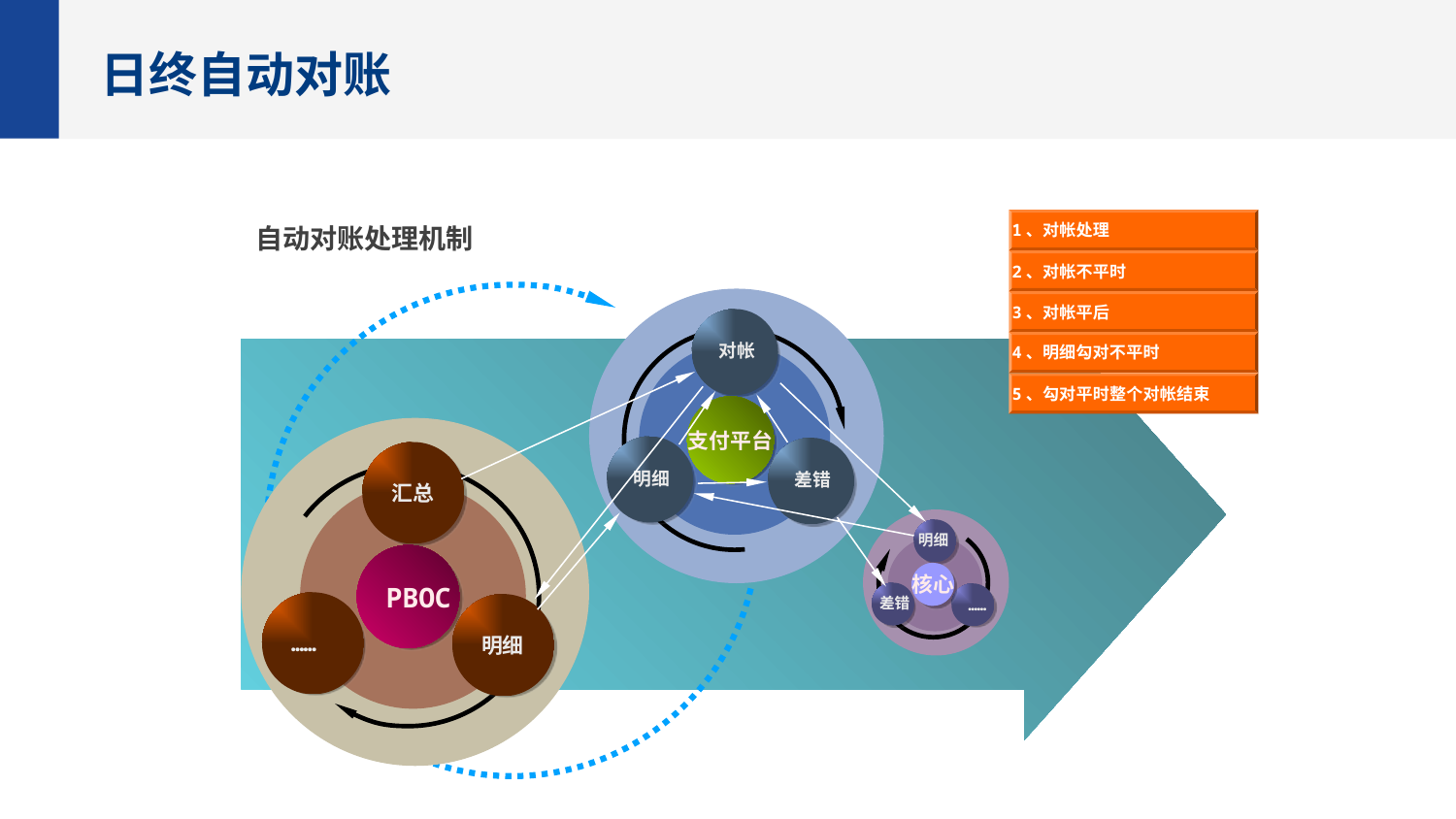

日终自动对账
1、对帐处理
自动对账处理机制
2、对帐不平时

3、对帐平后
对帐
4、明细勾对不平时

5、勾对平时整个对帐结束

支付平台

明细
差错
汇总

明细

PBOC
核心
 差错
 ……
……
明细